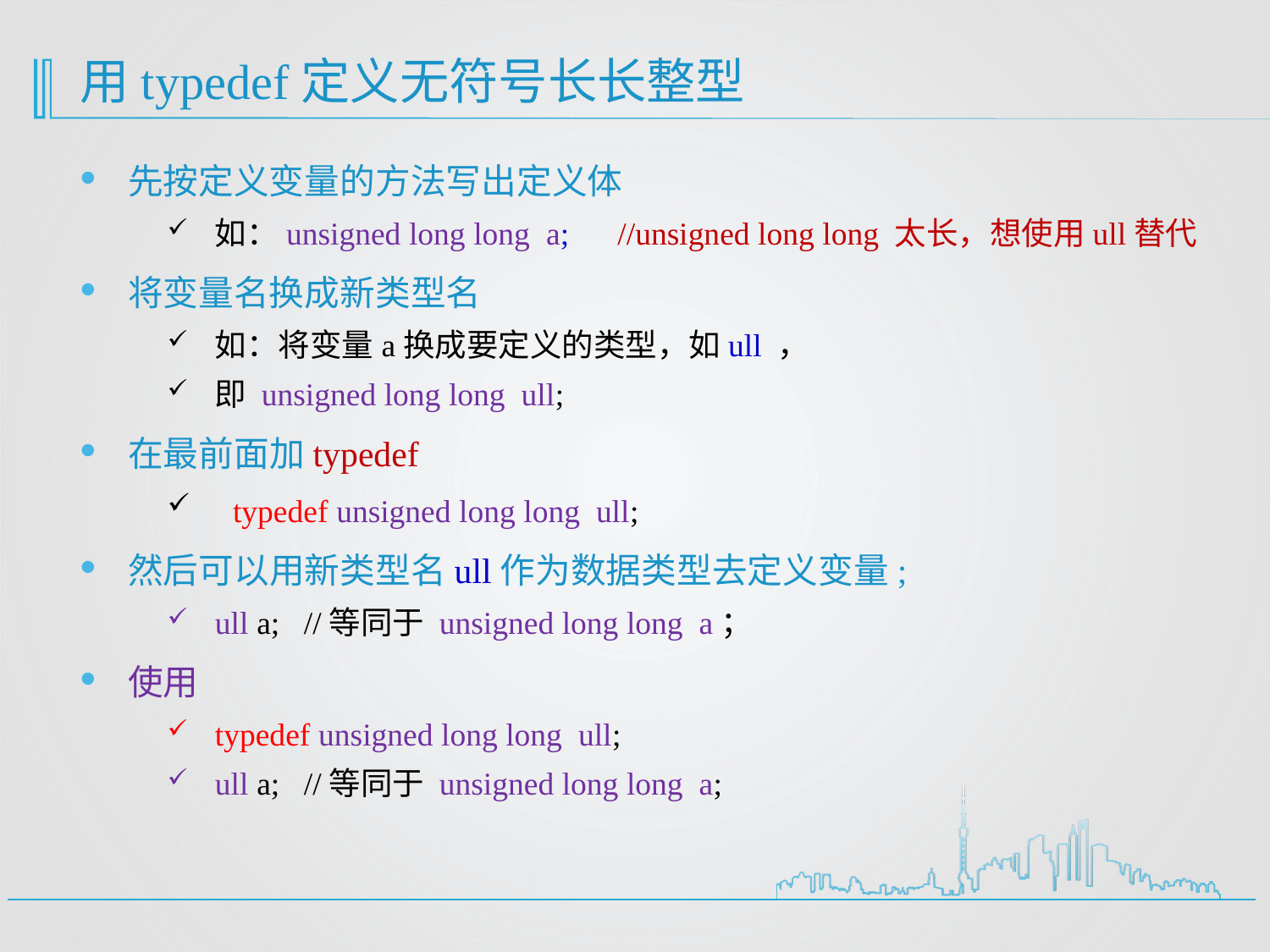

# 用typedef定义无符号长长整型
先按定义变量的方法写出定义体
如：unsigned long long  a;      //unsigned long long 太长，想使用ull替代
将变量名换成新类型名
如：将变量a换成要定义的类型，如ull ，
即 unsigned long long  ull;
在最前面加typedef
  typedef unsigned long long  ull;
然后可以用新类型名ull作为数据类型去定义变量;
ull a;   //等同于 unsigned long long  a；
使用
typedef unsigned long long  ull;
ull a;   //等同于 unsigned long long  a;